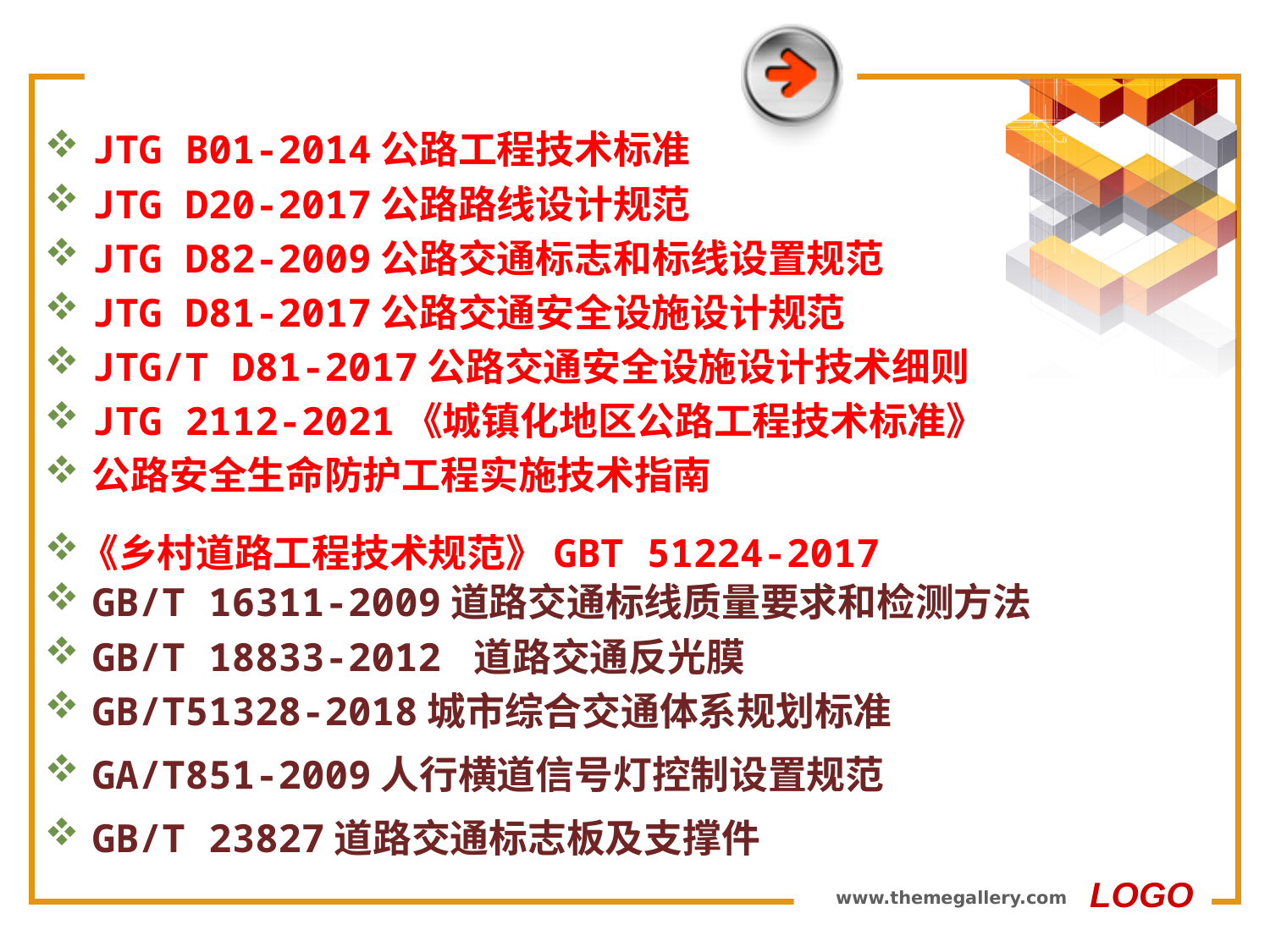

#
JTG B01-2014公路工程技术标准
JTG D20-2017公路路线设计规范
JTG D82-2009公路交通标志和标线设置规范
JTG D81-2017公路交通安全设施设计规范
JTG/T D81-2017公路交通安全设施设计技术细则
JTG 2112-2021《城镇化地区公路工程技术标准》
公路安全生命防护工程实施技术指南
《乡村道路工程技术规范》GBT 51224-2017
GB/T 16311-2009道路交通标线质量要求和检测方法
GB/T 18833-2012 道路交通反光膜
GB/T51328-2018城市综合交通体系规划标准
GA/T851-2009人行横道信号灯控制设置规范
GB/T 23827道路交通标志板及支撑件

LOGO
www.themegallery.com